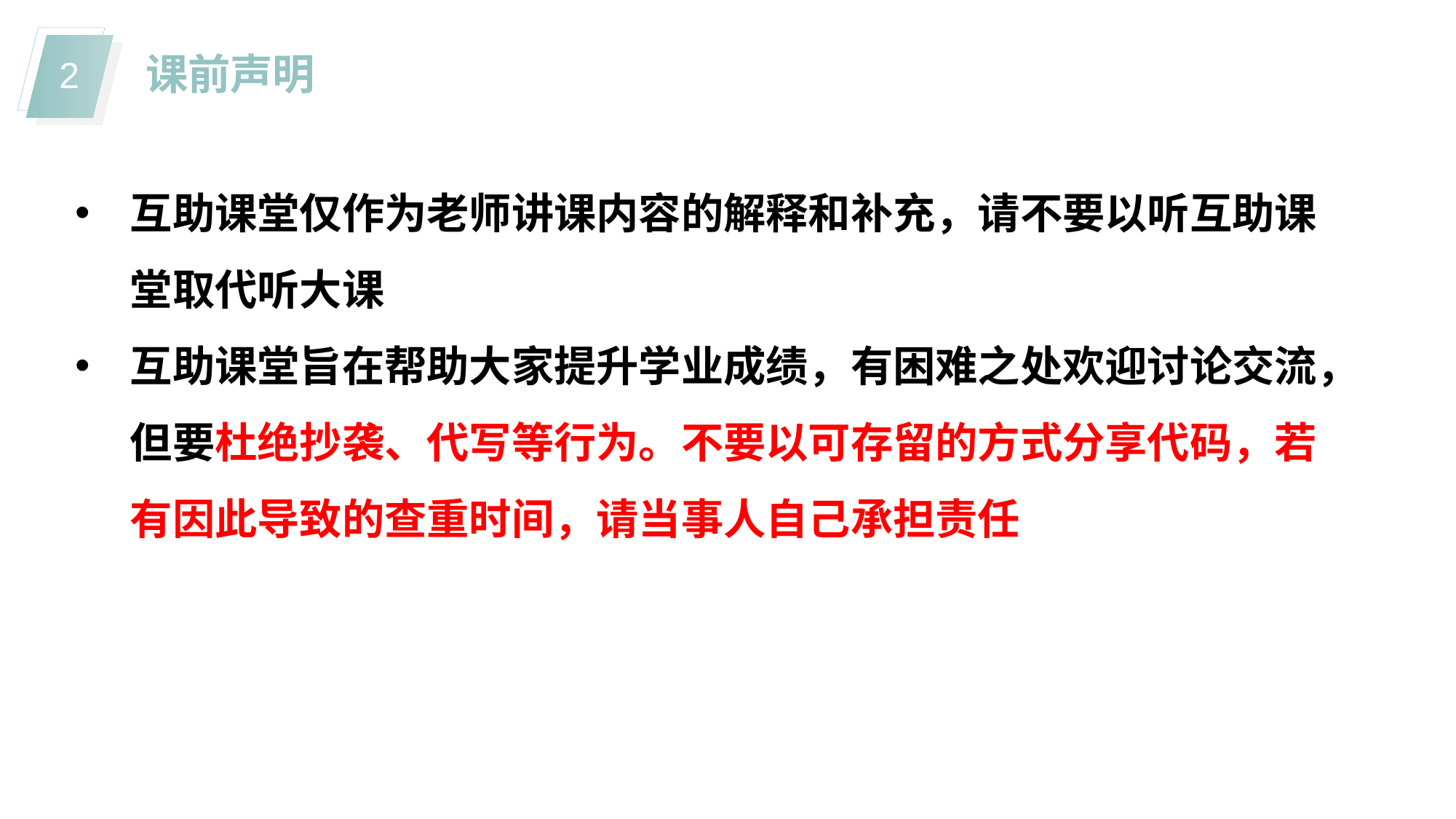

课前声明
互助课堂仅作为老师讲课内容的解释和补充，请不要以听互助课堂取代听大课
互助课堂旨在帮助大家提升学业成绩，有困难之处欢迎讨论交流，但要杜绝抄袭、代写等行为。不要以可存留的方式分享代码，若有因此导致的查重时间，请当事人自己承担责任